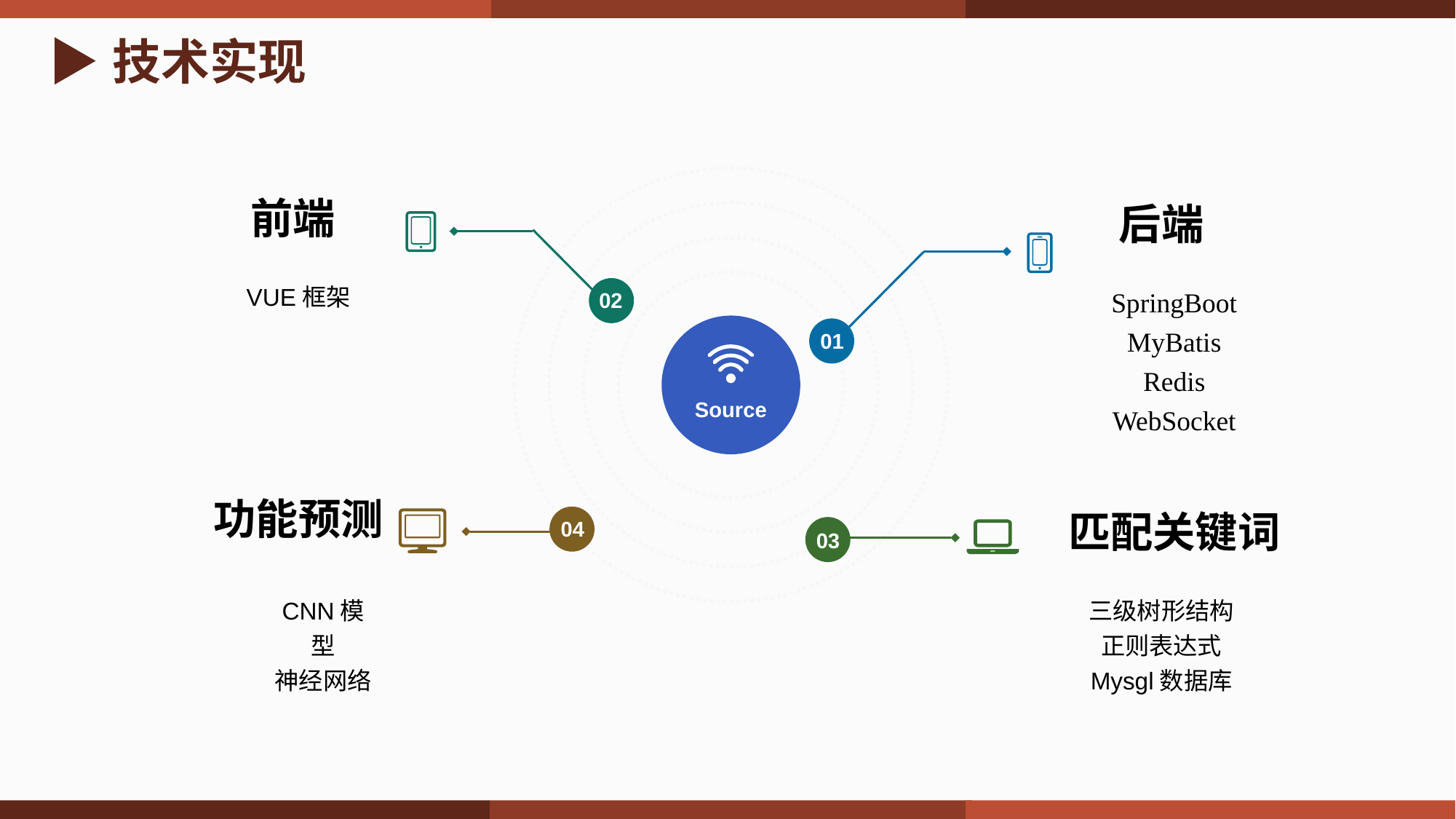

技术实现

前端
后端

VUE框架

SpringBoot
MyBatis
Redis
WebSocket

02

Source

01
功能预测
匹配关键词

04

03

CNN模型
神经网络
三级树形结构
正则表达式
Mysgl数据库